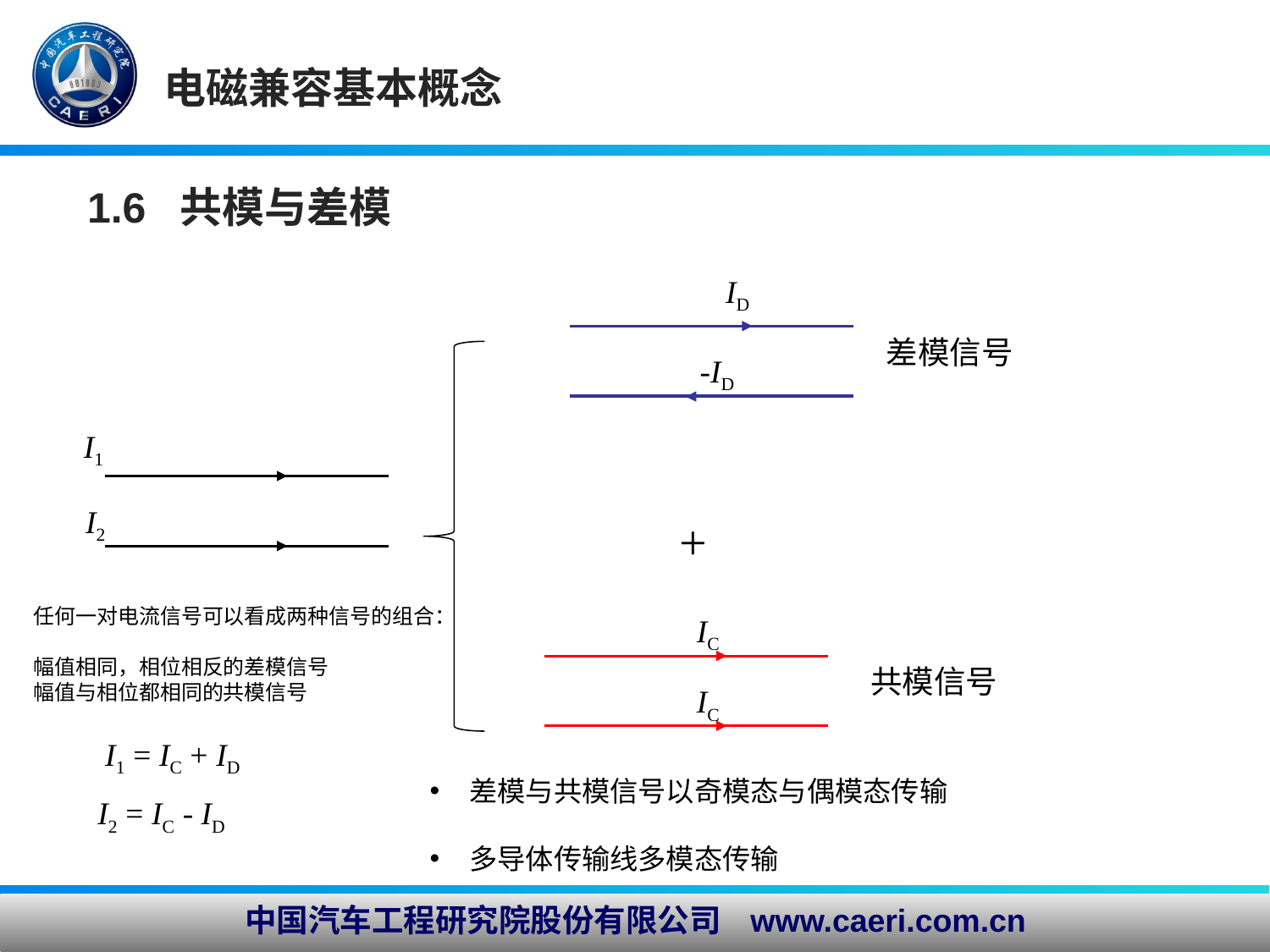

电磁兼容基本概念

1.6  共模与差模
ID
差模信号

-ID
I1
+
I2
任何一对电流信号可以看成两种信号的组合：

幅值相同，相位相反的差模信号
幅值与相位都相同的共模信号

IC
共模信号
IC
I1 = IC + ID
差模与共模信号以奇模态与偶模态传输

多导体传输线多模态传输
I2 = IC - ID